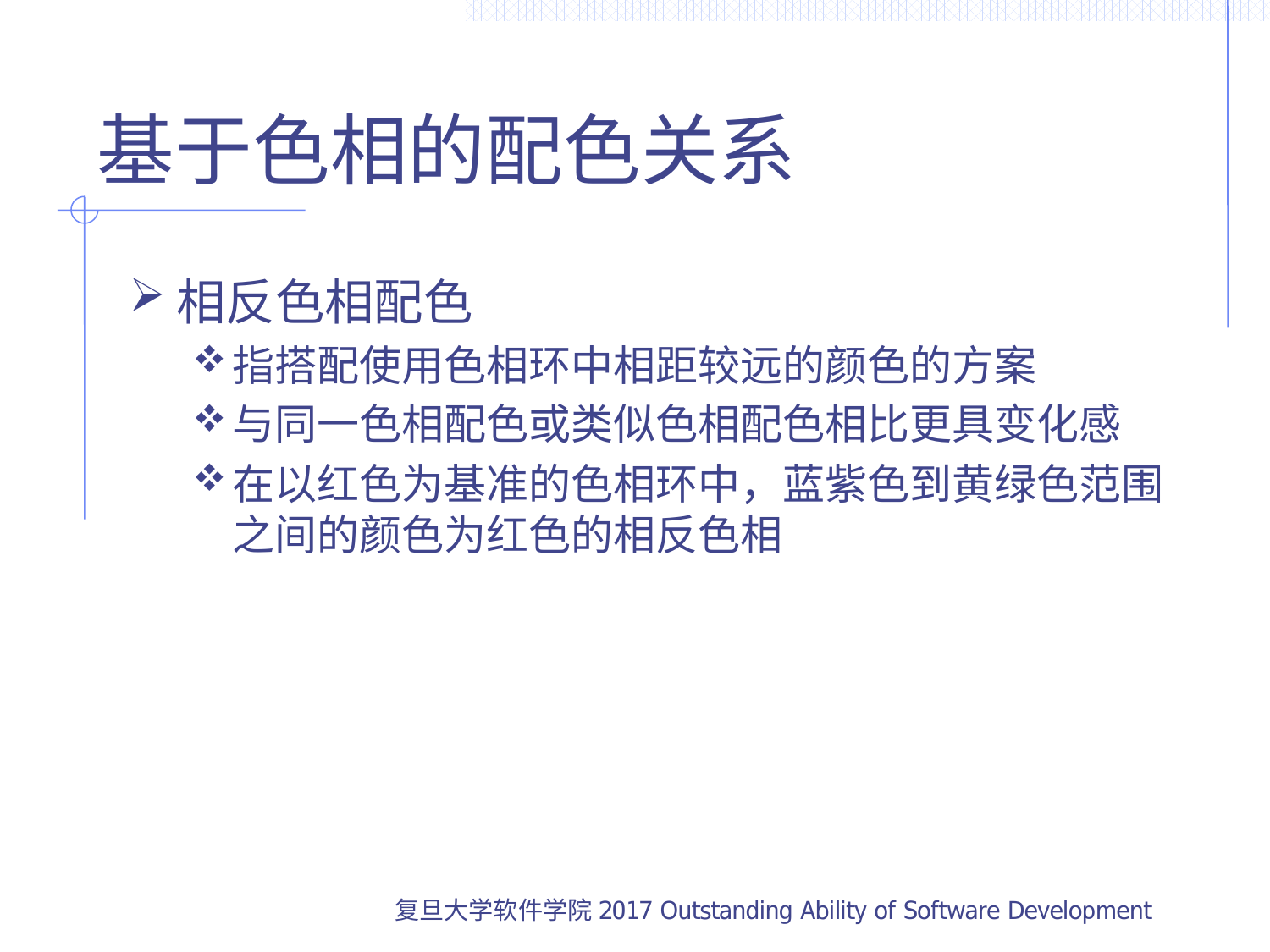

# 基于色相的配色关系
相反色相配色
指搭配使用色相环中相距较远的颜色的方案
与同一色相配色或类似色相配色相比更具变化感
在以红色为基准的色相环中，蓝紫色到黄绿色范围之间的颜色为红色的相反色相